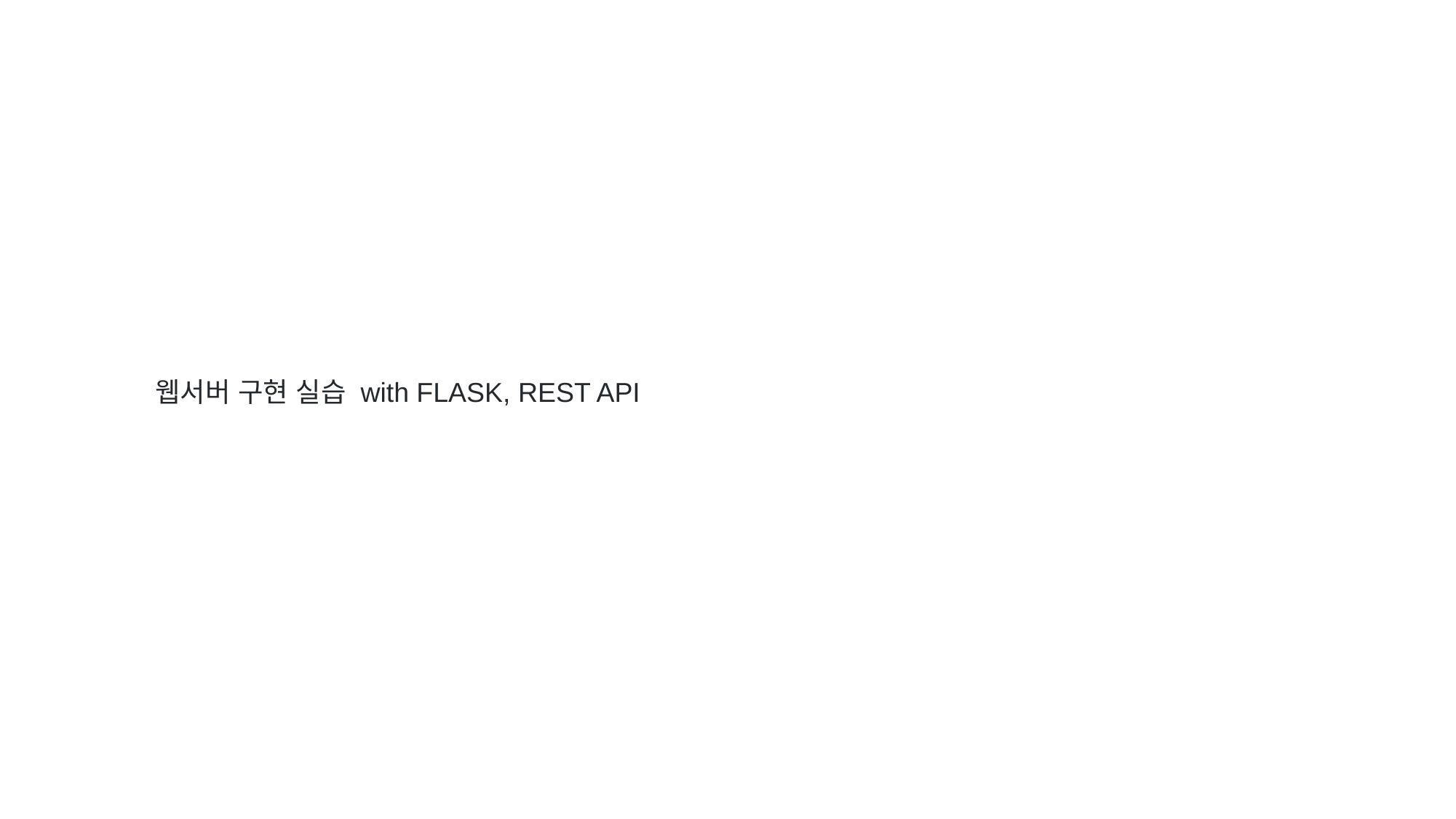

# 웹서버 구현 실습 with FLASK, REST API